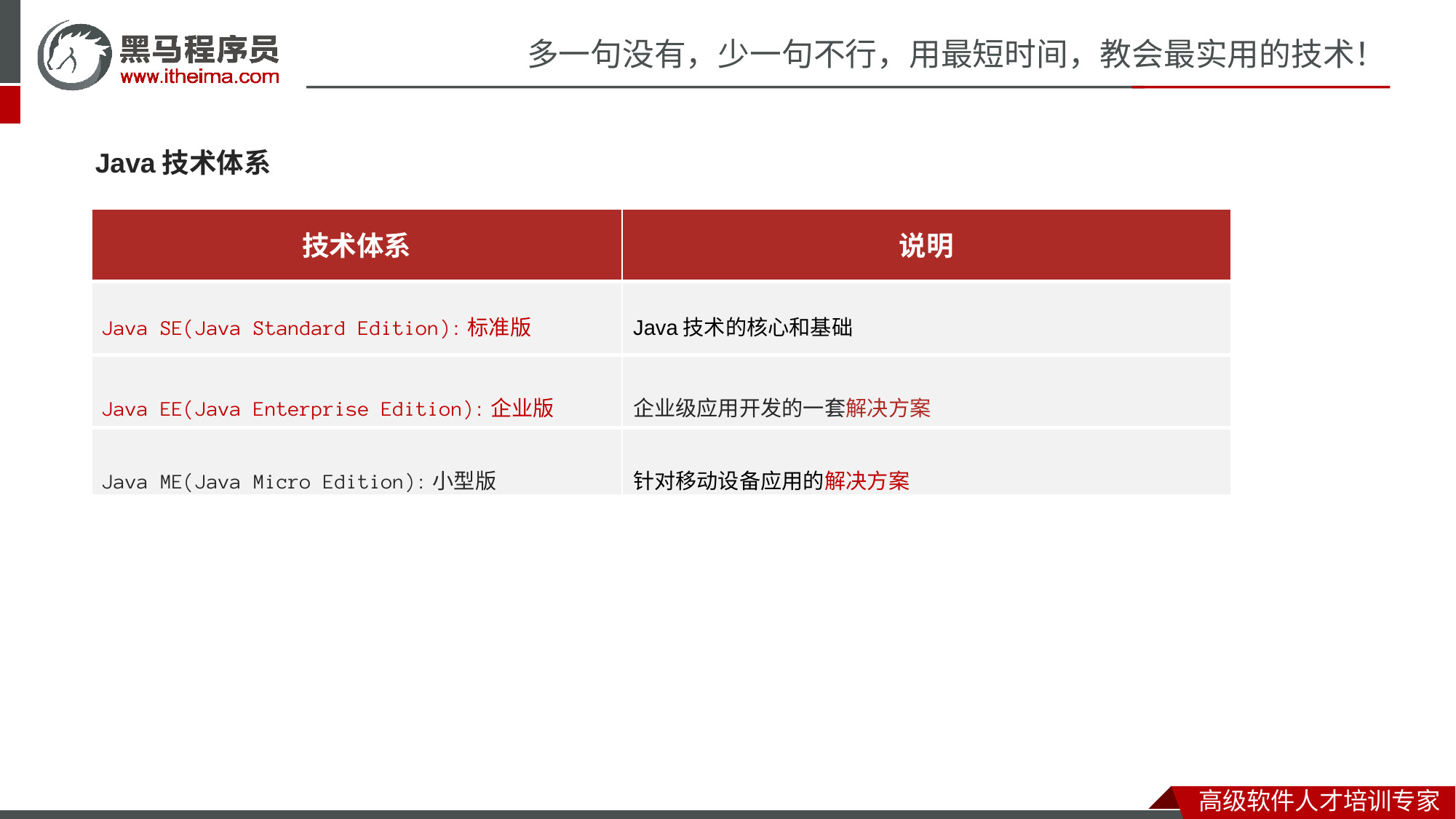

Java技术体系

| 技术体系 | 说明 |
| --- | --- |
| Java SE(Java Standard Edition):标准版 | Java技术的核心和基础 |
| Java EE(Java Enterprise Edition):企业版 | 企业级应用开发的一套解决方案 |
| Java ME(Java Micro Edition):小型版 | 针对移动设备应用的解决方案 |